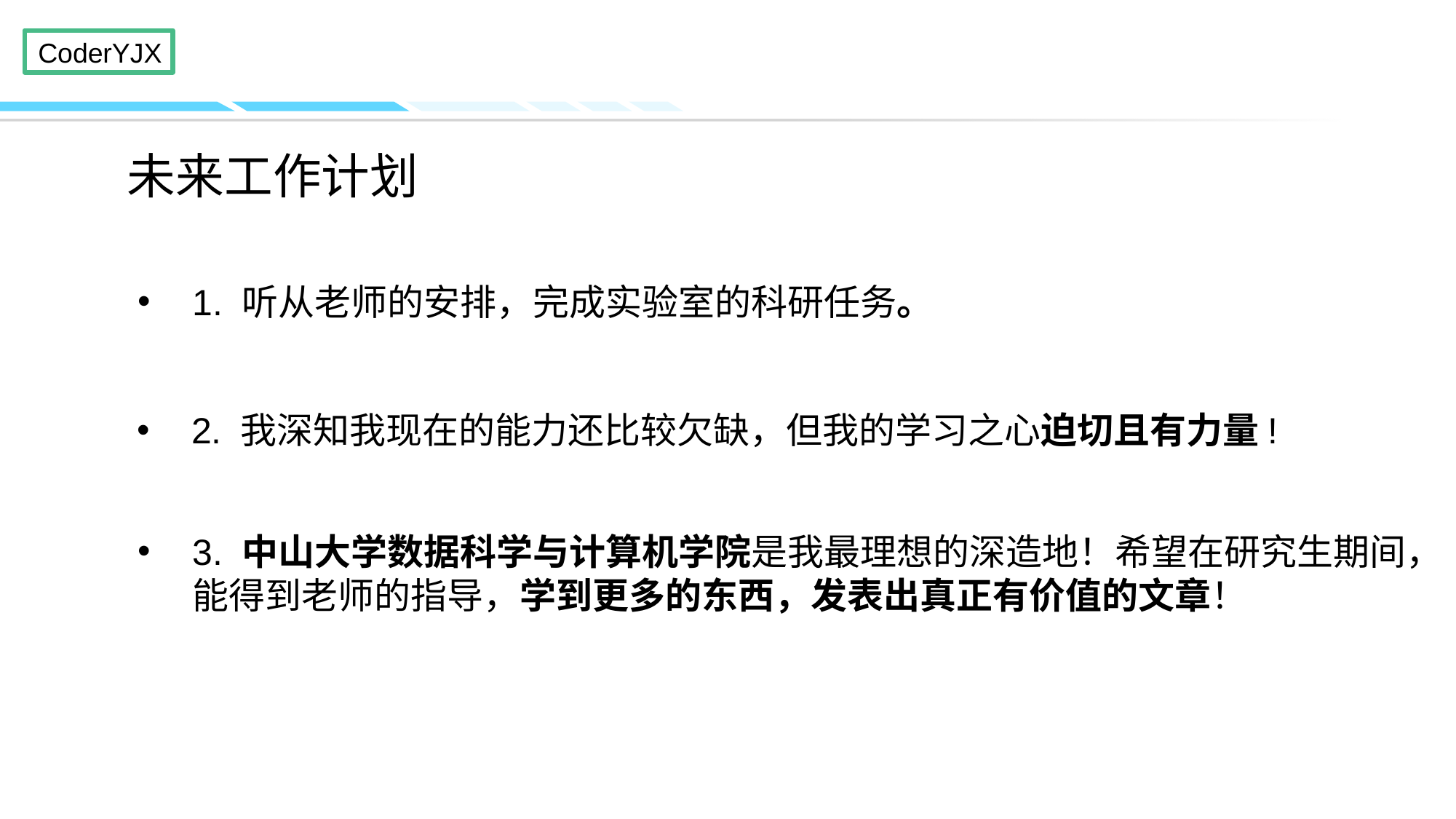

# 未来工作计划
1. 听从老师的安排，完成实验室的科研任务。
2. 我深知我现在的能力还比较欠缺，但我的学习之心迫切且有力量!
3. 中山大学数据科学与计算机学院是我最理想的深造地！希望在研究生期间，能得到老师的指导，学到更多的东西，发表出真正有价值的文章！